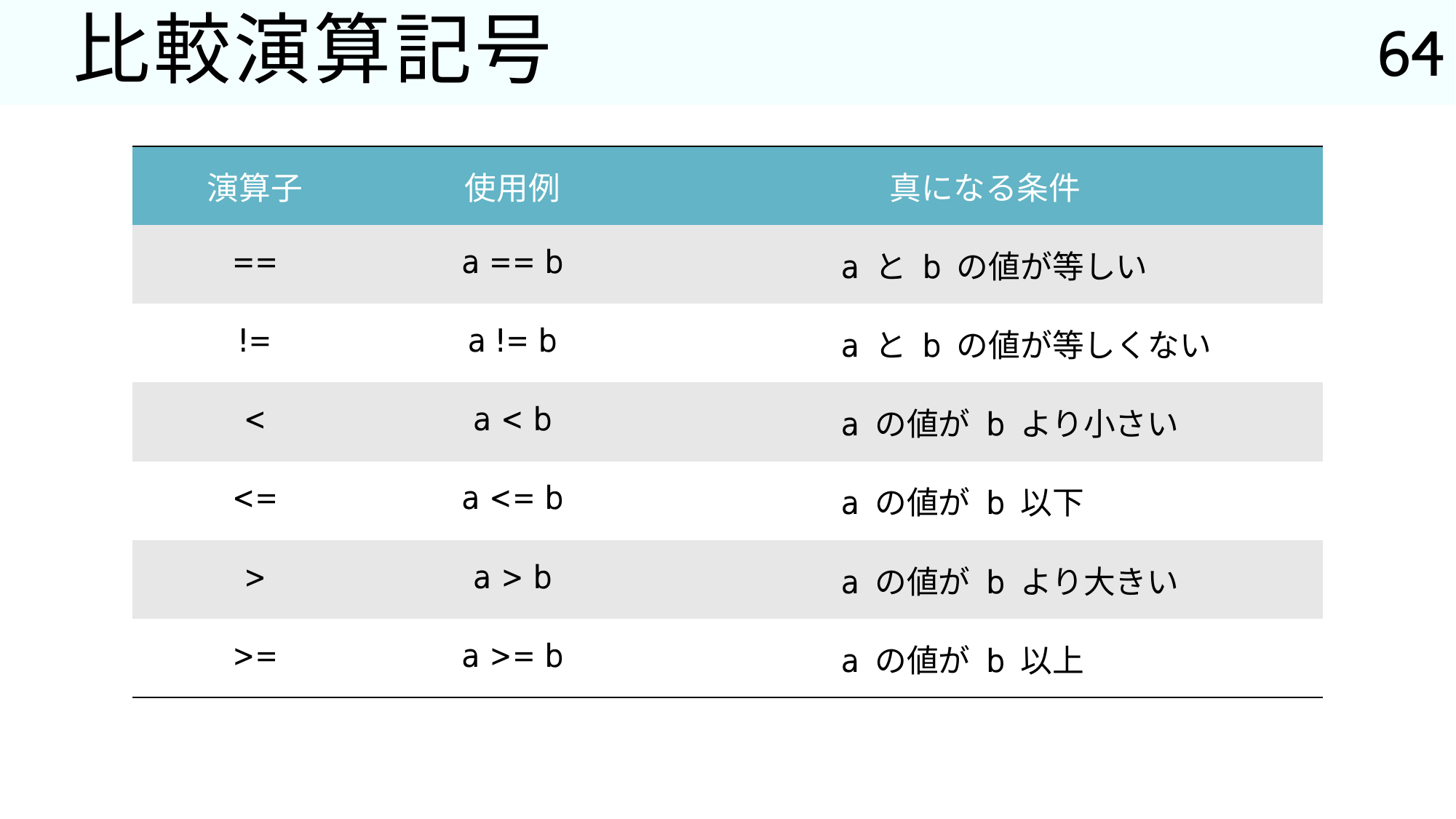

64
# 比較演算記号
| 演算子 | 使用例 | 真になる条件 |
| --- | --- | --- |
| == | a == b | a と b の値が等しい |
| != | a != b | a と b の値が等しくない |
| < | a < b | a の値が b より小さい |
| <= | a <= b | a の値が b 以下 |
| > | a > b | a の値が b より大きい |
| >= | a >= b | a の値が b 以上 |